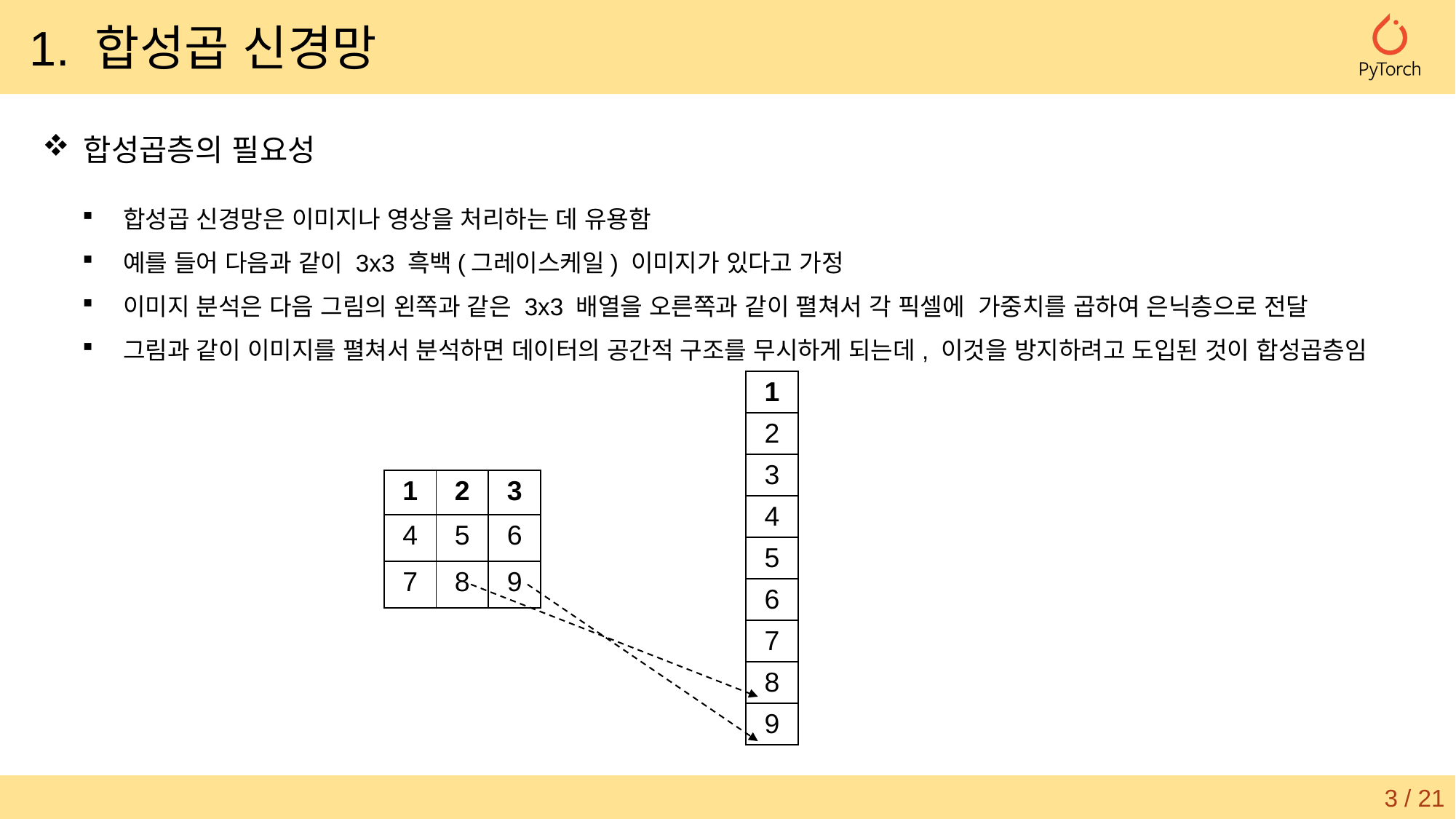

1. 합성곱 신경망
합성곱층의 필요성
합성곱 신경망은 이미지나 영상을 처리하는 데 유용함
예를 들어 다음과 같이 3x3 흑백(그레이스케일) 이미지가 있다고 가정
이미지 분석은 다음 그림의 왼쪽과 같은 3x3 배열을 오른쪽과 같이 펼쳐서 각 픽셀에  가중치를 곱하여 은닉층으로 전달
그림과 같이 이미지를 펼쳐서 분석하면 데이터의 공간적 구조를 무시하게 되는데, 이것을 방지하려고 도입된 것이 합성곱층임
| 1 |
| --- |
| 2 |
| 3 |
| 4 |
| 5 |
| 6 |
| 7 |
| 8 |
| 9 |
| 1 | 2 | 3 |
| --- | --- | --- |
| 4 | 5 | 6 |
| 7 | 8 | 9 |
3 / 21